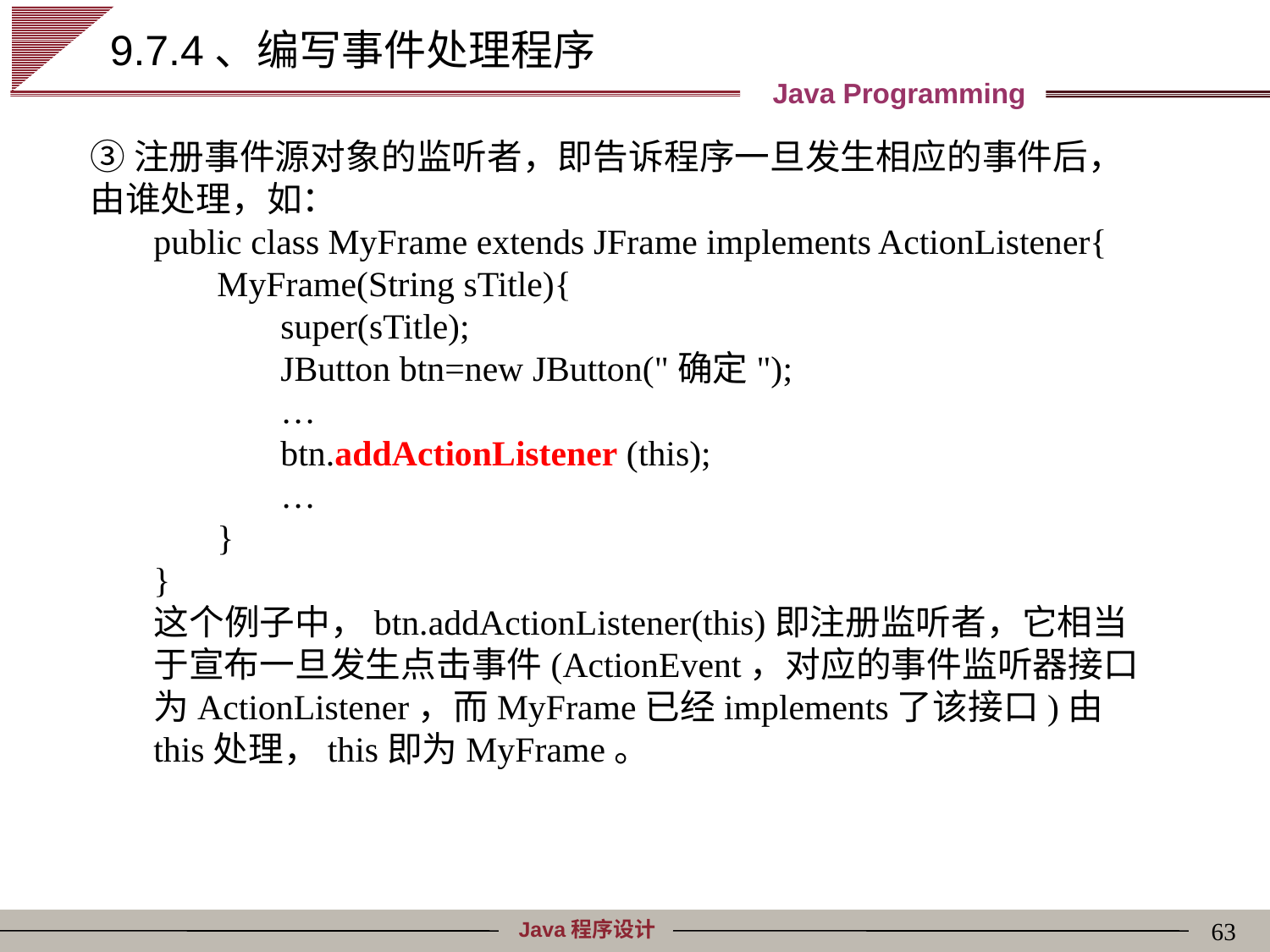

# 9.7.4、编写事件处理程序
③注册事件源对象的监听者，即告诉程序一旦发生相应的事件后，由谁处理，如：
public class MyFrame extends JFrame implements ActionListener{
MyFrame(String sTitle){
super(sTitle);
JButton btn=new JButton("确定");
…
btn.addActionListener (this);
…
}
}
这个例子中，btn.addActionListener(this)即注册监听者，它相当于宣布一旦发生点击事件(ActionEvent，对应的事件监听器接口为ActionListener，而MyFrame已经implements了该接口)由this处理，this即为MyFrame。